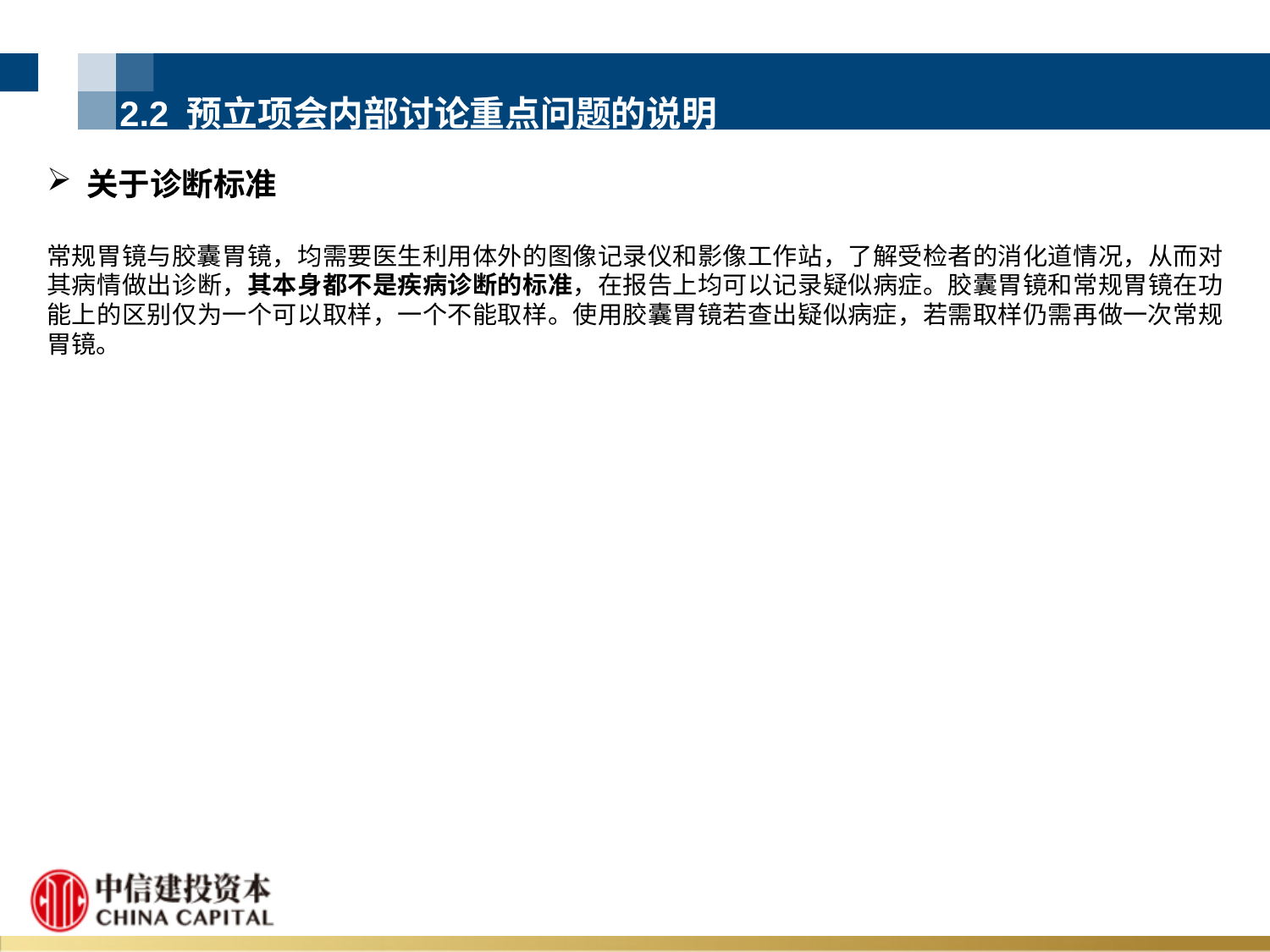

2.2 预立项会内部讨论重点问题的说明
关于诊断标准

常规胃镜与胶囊胃镜，均需要医生利用体外的图像记录仪和影像工作站，了解受检者的消化道情况，从而对其病情做出诊断，其本身都不是疾病诊断的标准，在报告上均可以记录疑似病症。胶囊胃镜和常规胃镜在功能上的区别仅为一个可以取样，一个不能取样。使用胶囊胃镜若查出疑似病症，若需取样仍需再做一次常规胃镜。